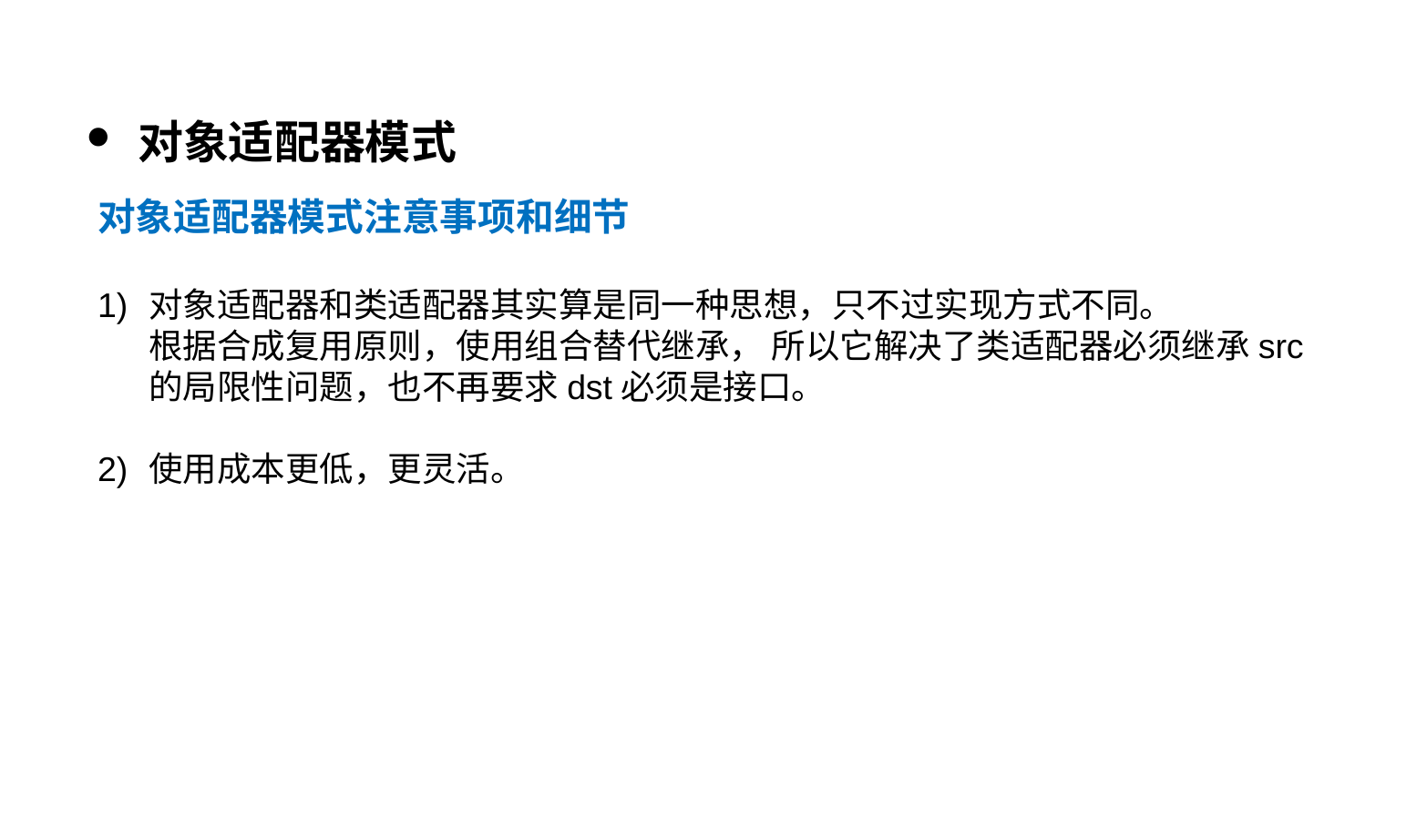

对象适配器模式

对象适配器模式注意事项和细节
对象适配器和类适配器其实算是同一种思想，只不过实现方式不同。 
根据合成复用原则，使用组合替代继承， 所以它解决了类适配器必须继承src的局限性问题，也不再要求dst必须是接口。

使用成本更低，更灵活。